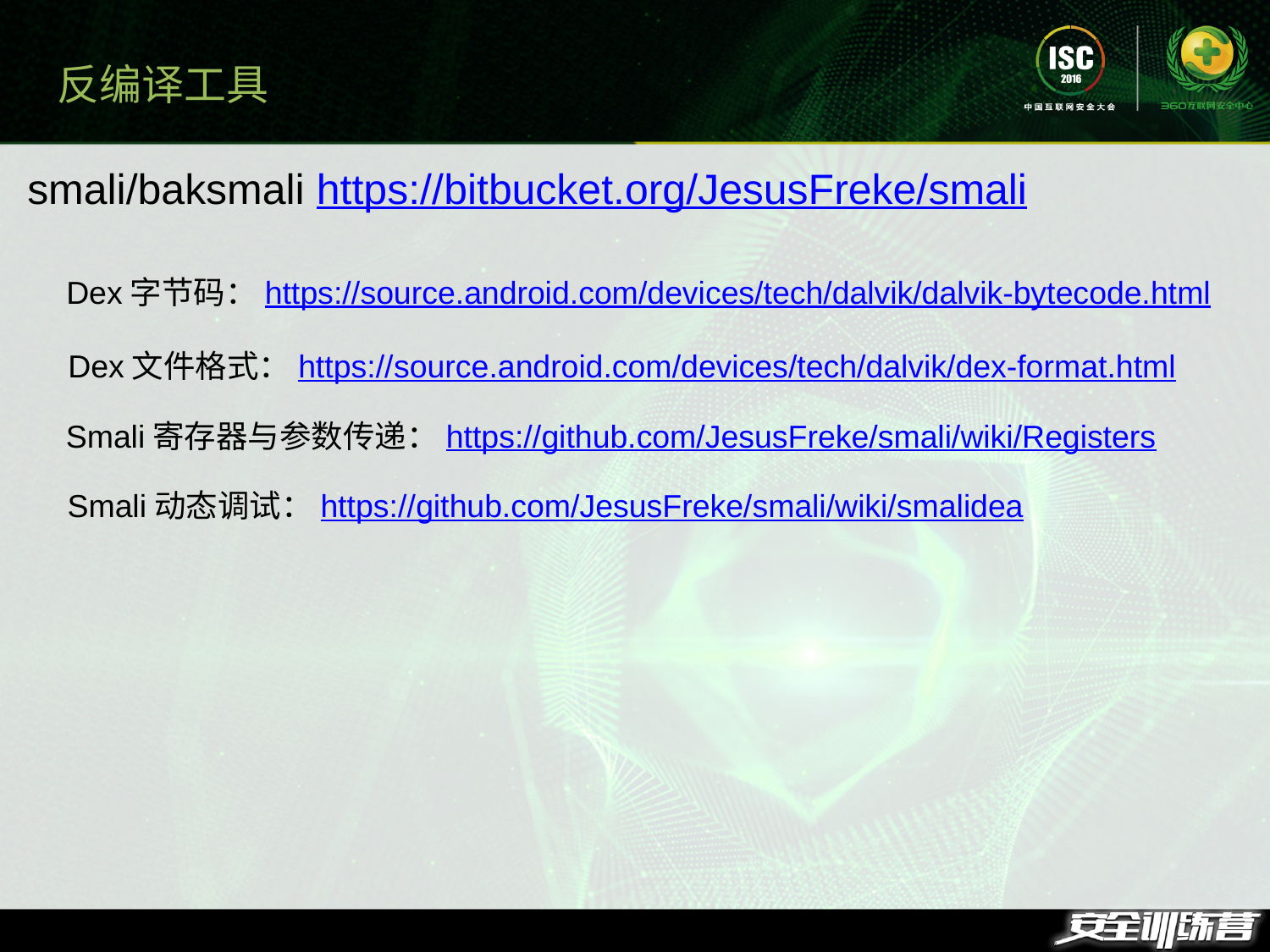

反编译工具
smali/baksmali https://bitbucket.org/JesusFreke/smali
Dex字节码：https://source.android.com/devices/tech/dalvik/dalvik-bytecode.html
Dex文件格式：https://source.android.com/devices/tech/dalvik/dex-format.html
Smali寄存器与参数传递：https://github.com/JesusFreke/smali/wiki/Registers
Smali动态调试：https://github.com/JesusFreke/smali/wiki/smalidea